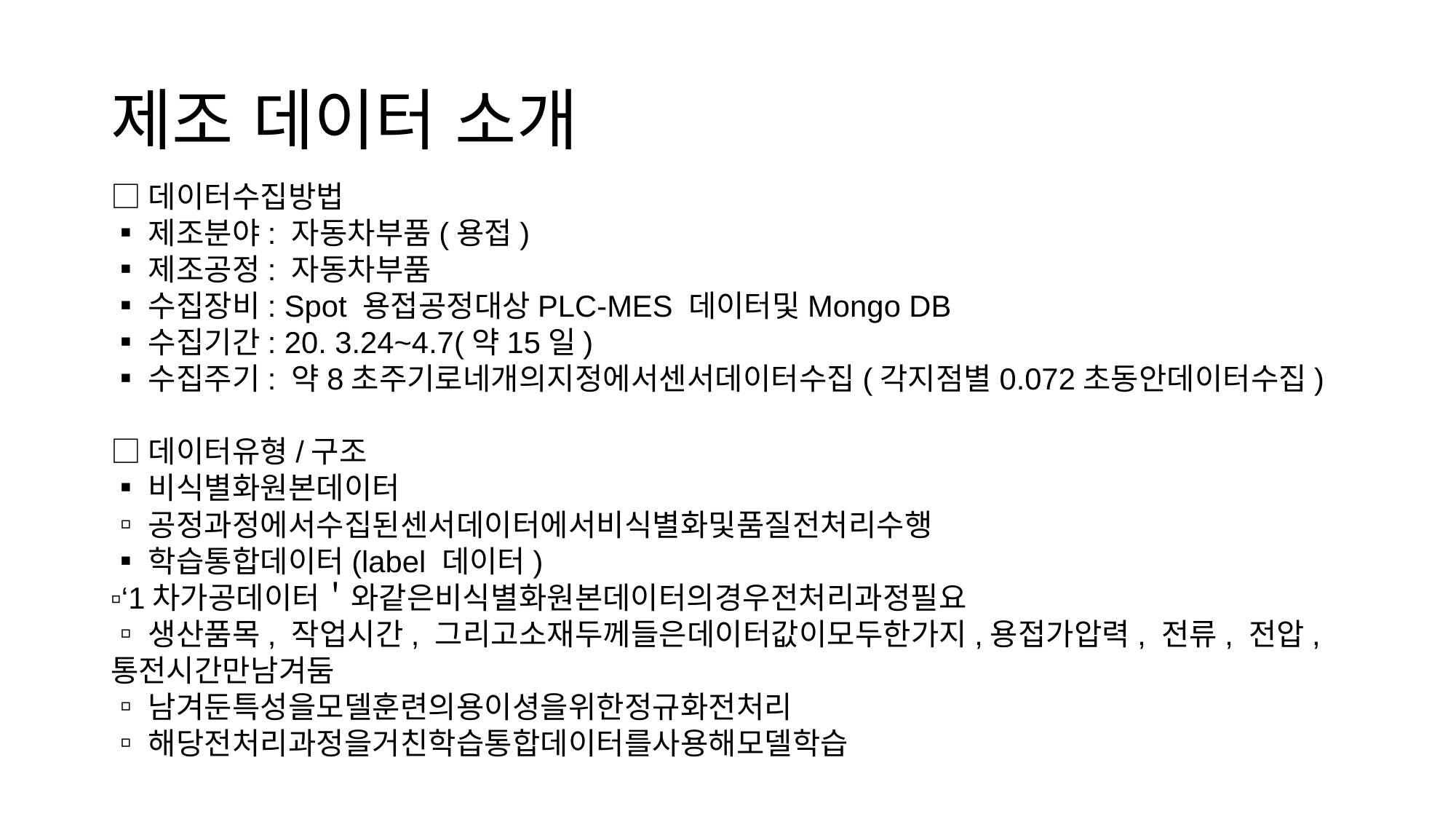

# 제조 데이터 소개
□데이터수집방법
▪제조분야: 자동차부품(용접)
▪제조공정: 자동차부품
▪수집장비: Spot 용접공정대상PLC-MES 데이터및Mongo DB
▪수집기간: 20. 3.24~4.7(약15일)
▪수집주기: 약8초주기로네개의지정에서센서데이터수집(각지점별0.072초동안데이터수집)

□데이터유형/구조
▪비식별화원본데이터
▫공정과정에서수집된센서데이터에서비식별화및품질전처리수행
▪학습통합데이터(label 데이터)
▫‘1차가공데이터＇와같은비식별화원본데이터의경우전처리과정필요
▫생산품목, 작업시간, 그리고소재두께들은데이터값이모두한가지,용접가압력, 전류, 전압, 통전시간만남겨둠
▫남겨둔특성을모델훈련의용이셩을위한정규화전처리
▫해당전처리과정을거친학습통합데이터를사용해모델학습